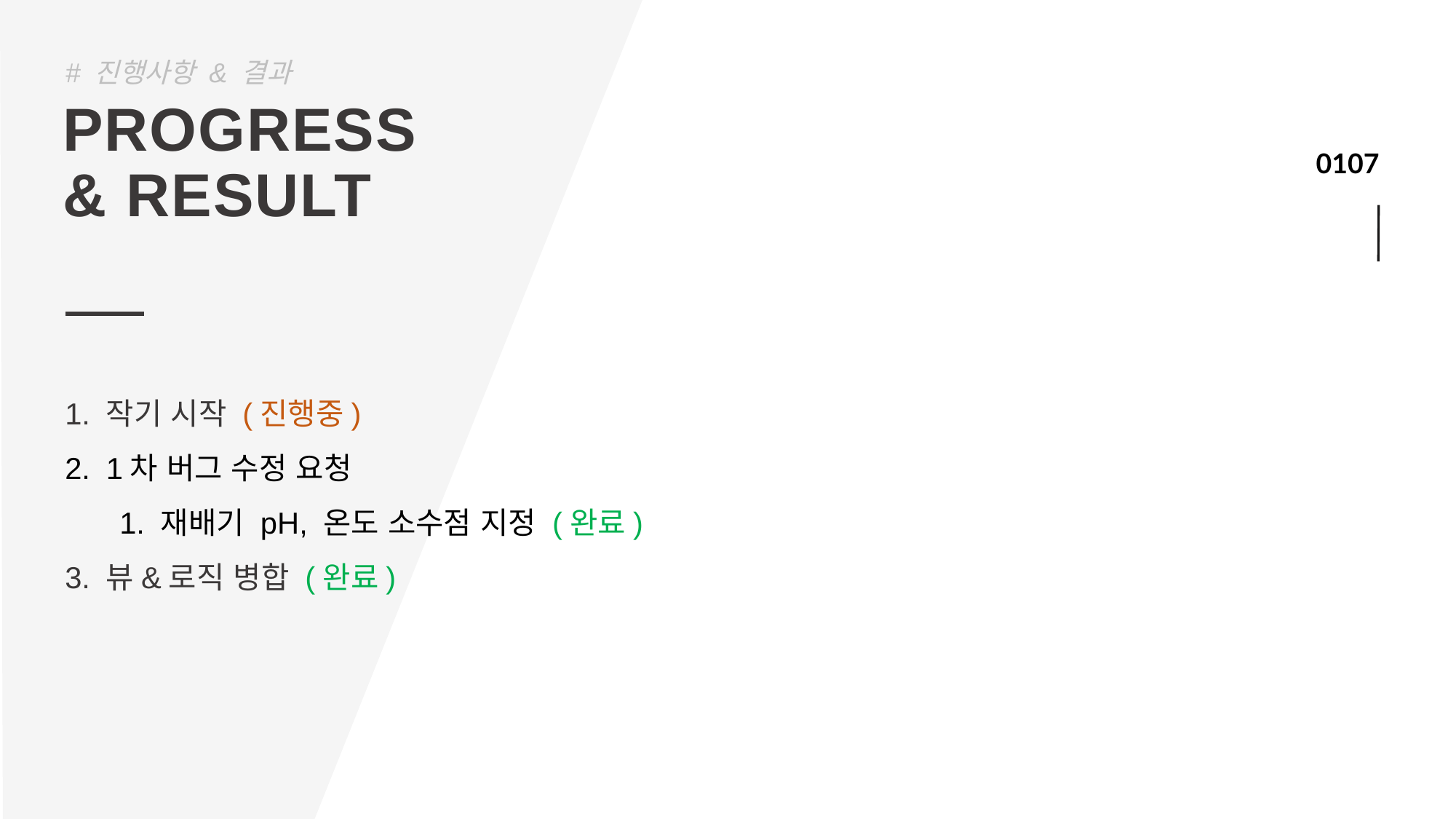

# 진행사항 & 결과
PROGRESS
& RESULT
작기 시작 (진행중)
1차 버그 수정 요청
재배기 pH, 온도 소수점 지정 (완료)
뷰&로직 병합 (완료)